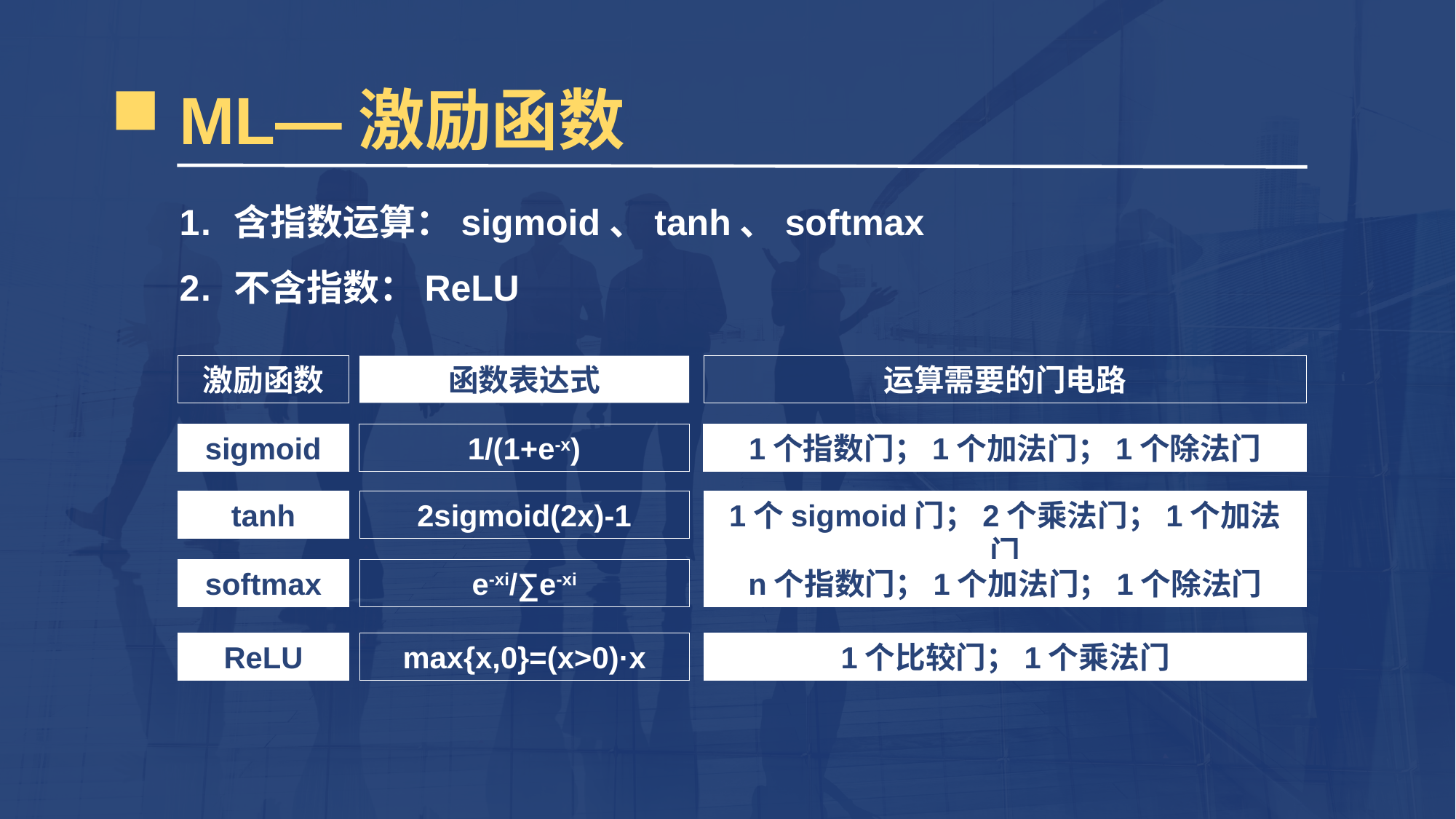

ML—激励函数
含指数运算：sigmoid、tanh、softmax
不含指数：ReLU
激励函数
函数表达式
1/(1+e-x)
2sigmoid(2x)-1
e-xi/∑e-xi
max{x,0}=(x>0)·x
运算需要的门电路
1个指数门；1个加法门；1个除法门
1个sigmoid门；2个乘法门；1个加法门
n个指数门；1个加法门；1个除法门
1个比较门；1个乘法门
sigmoid
tanh
softmax
ReLU